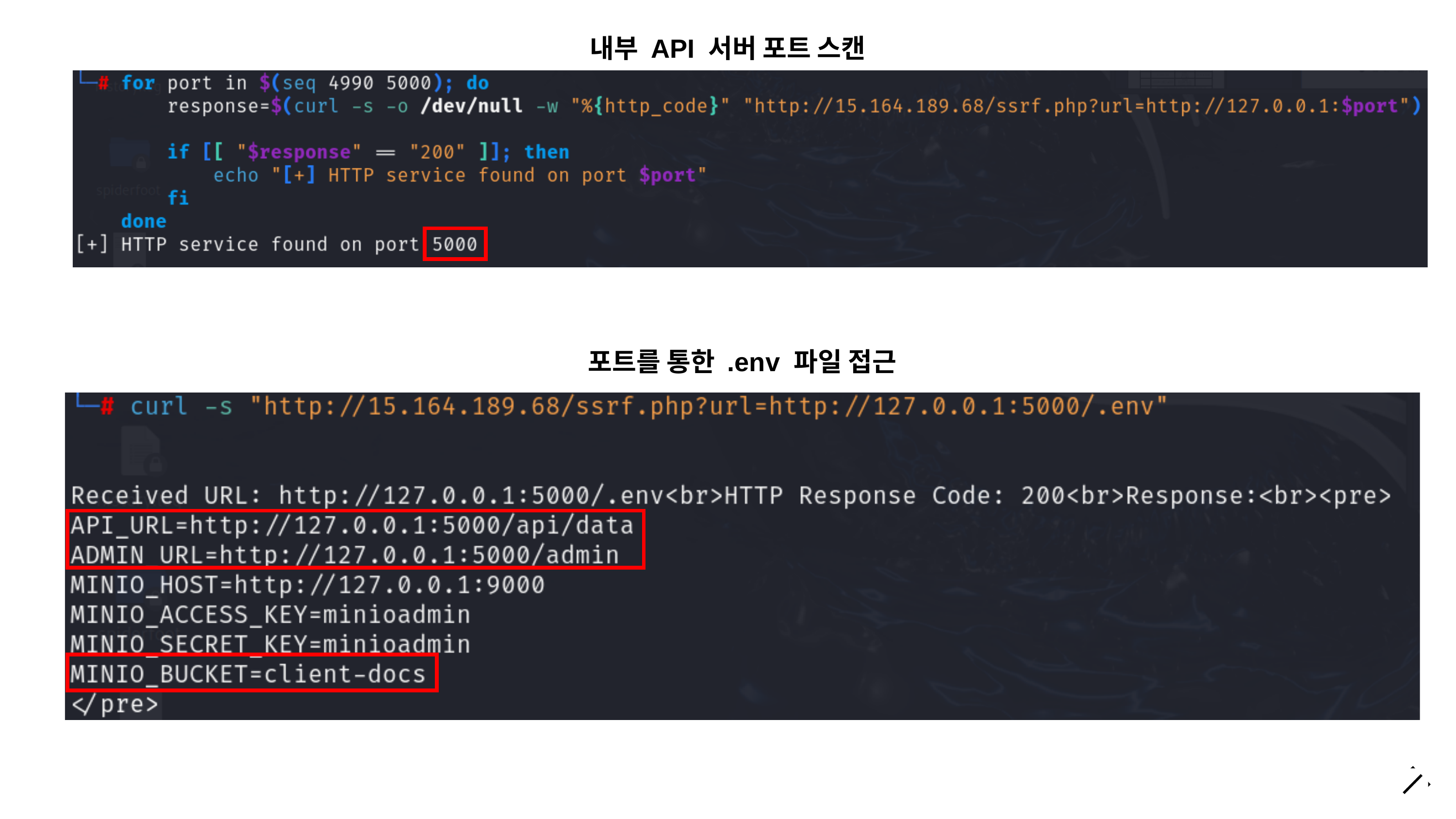

내부 API 서버 포트 스캔

포트를 통한 .env 파일 접근